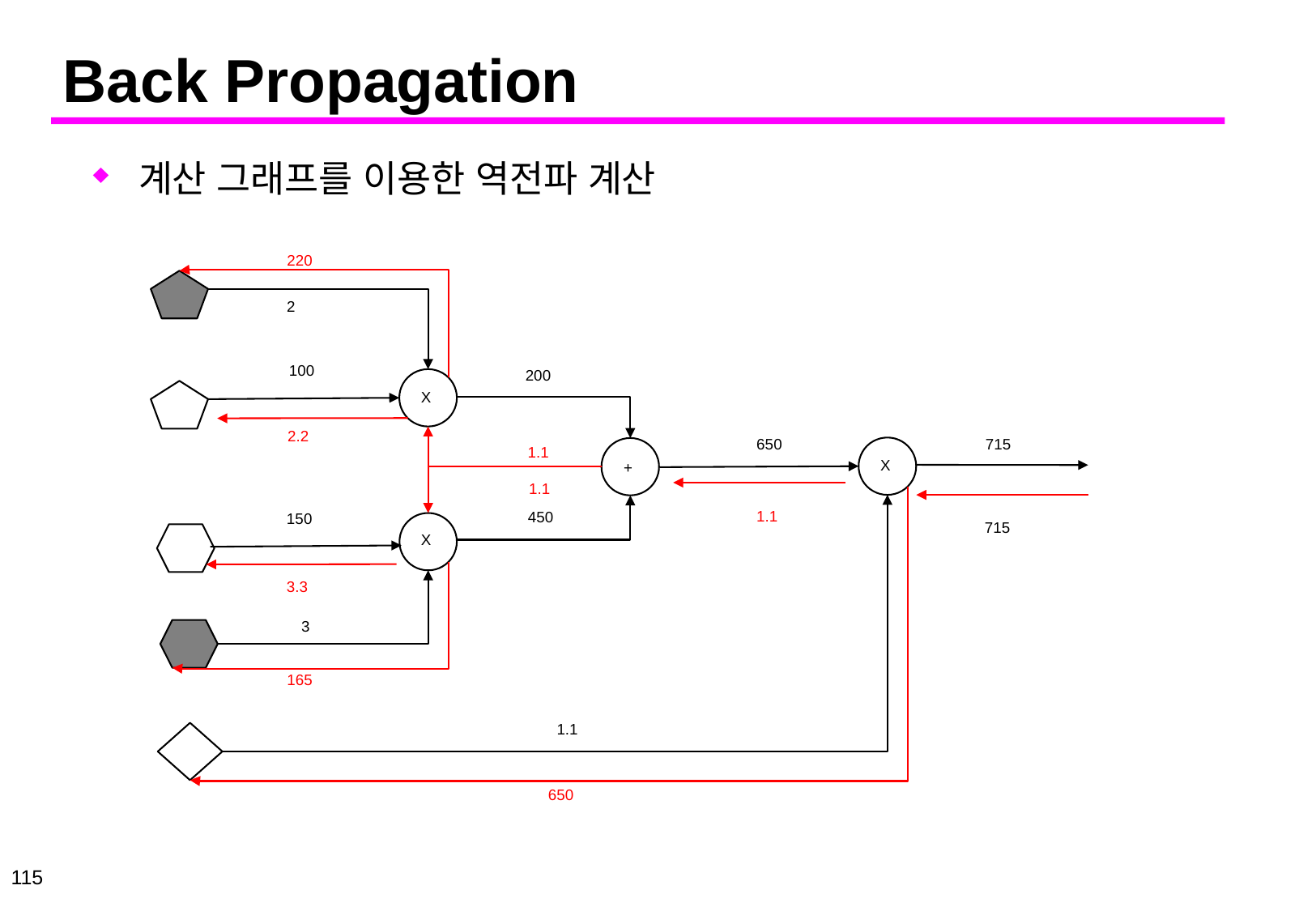

# Back Propagation
계산 그래프를 이용한 역전파 계산
220

2
100
200

X
2.2
650
715
1.1

X
+
1.1
1.1
450
150
715

X
3.3
3

165
1.1

650
115